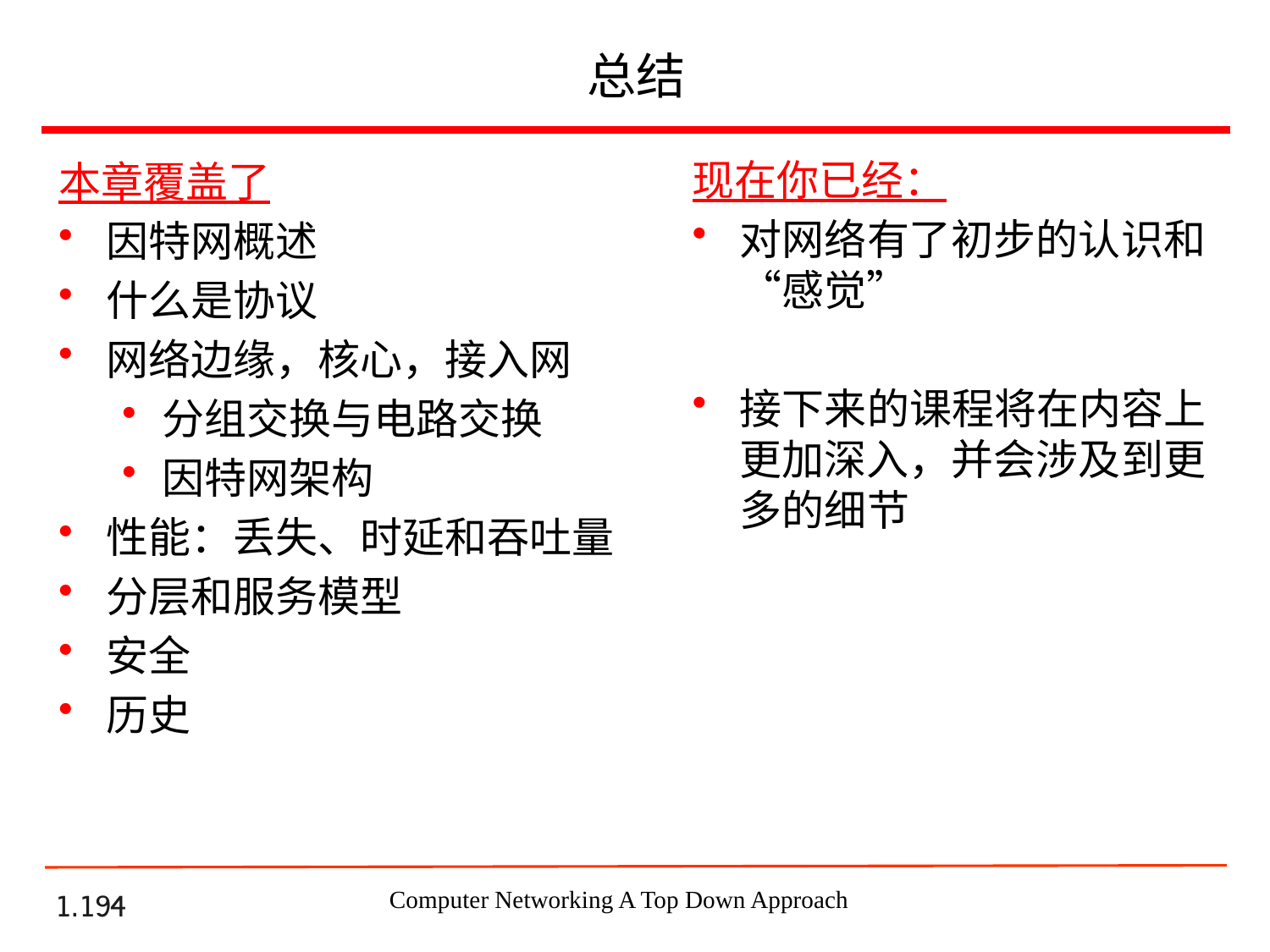

# 总结
现在你已经：
对网络有了初步的认识和“感觉”

接下来的课程将在内容上更加深入，并会涉及到更多的细节
本章覆盖了
因特网概述
什么是协议
网络边缘，核心，接入网
分组交换与电路交换
因特网架构
性能：丢失、时延和吞吐量
分层和服务模型
安全
历史